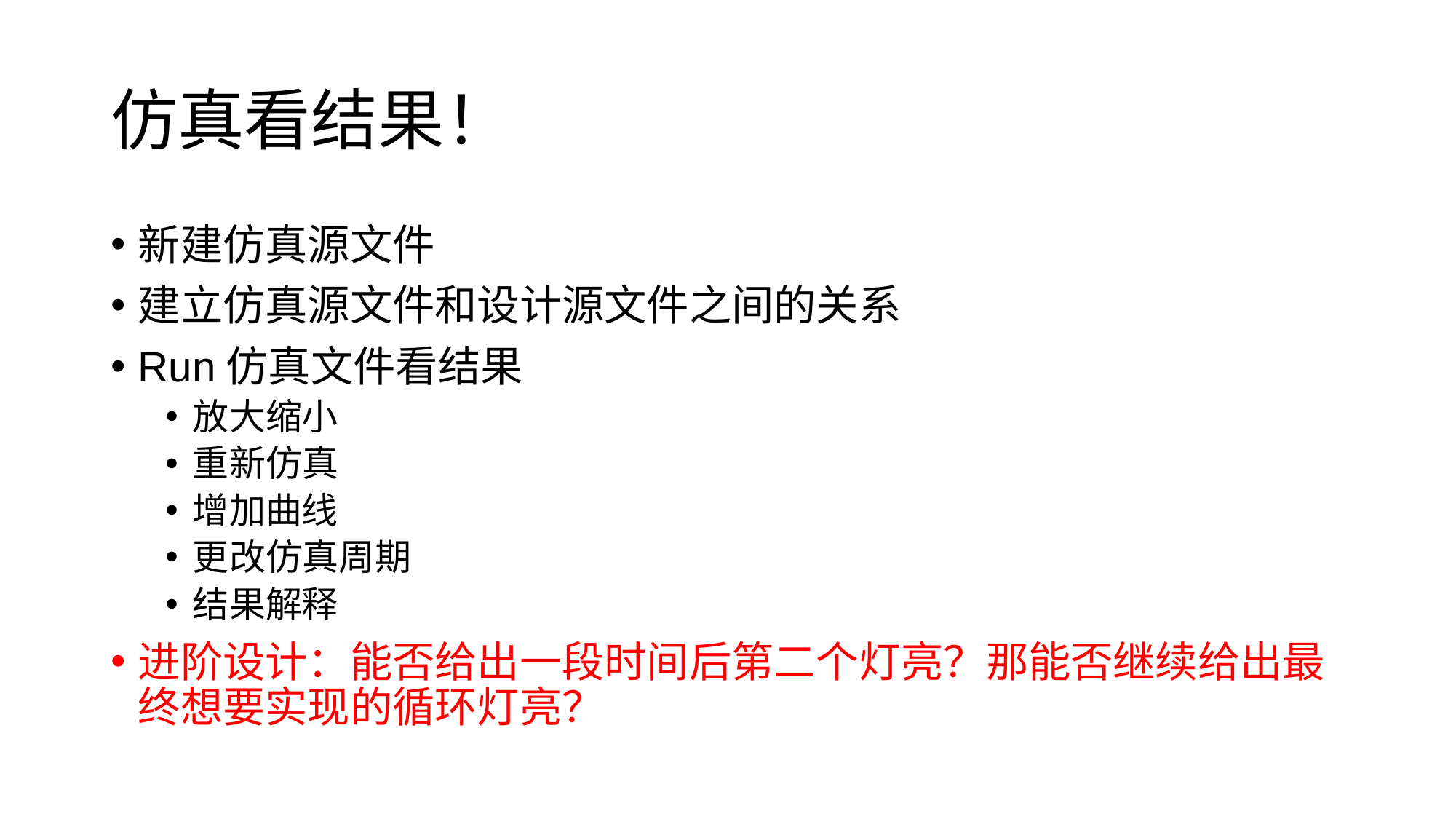

# 仿真看结果！
新建仿真源文件
建立仿真源文件和设计源文件之间的关系
Run仿真文件看结果
放大缩小
重新仿真
增加曲线
更改仿真周期
结果解释
进阶设计：能否给出一段时间后第二个灯亮？那能否继续给出最终想要实现的循环灯亮？